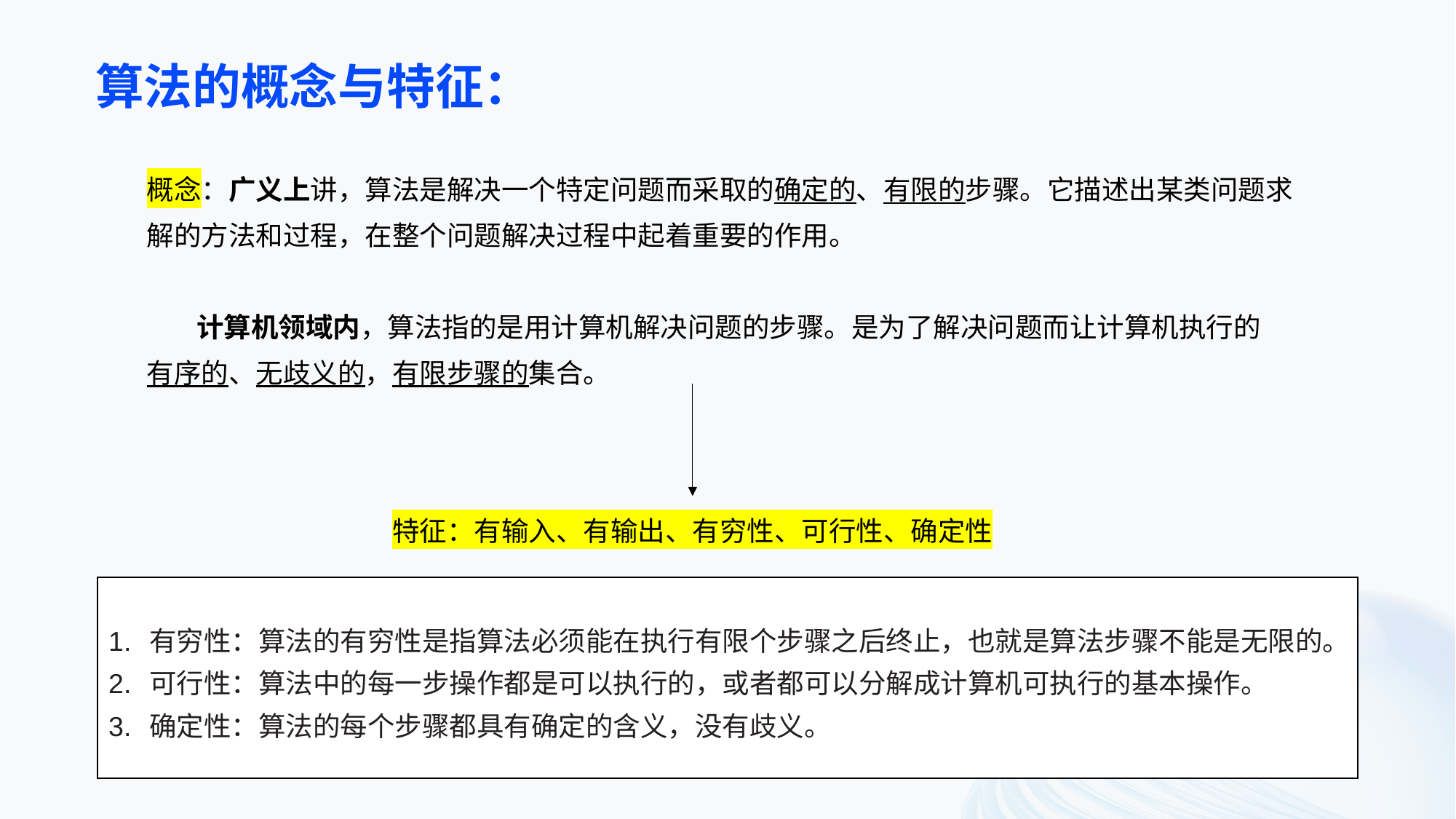

算法的概念与特征：
概念：广义上讲，算法是解决一个特定问题而采取的确定的、有限的步骤。它描述出某类问题求
解的方法和过程，在整个问题解决过程中起着重要的作用。

       计算机领域内，算法指的是用计算机解决问题的步骤。是为了解决问题而让计算机执行的
有序的、无歧义的，有限步骤的集合。

特征：有输入、有输出、有穷性、可行性、确定性
有穷性：算法的有穷性是指算法必须能在执行有限个步骤之后终止，也就是算法步骤不能是无限的。
可行性：算法中的每一步操作都是可以执行的，或者都可以分解成计算机可执行的基本操作。
确定性：算法的每个步骤都具有确定的含义，没有歧义。